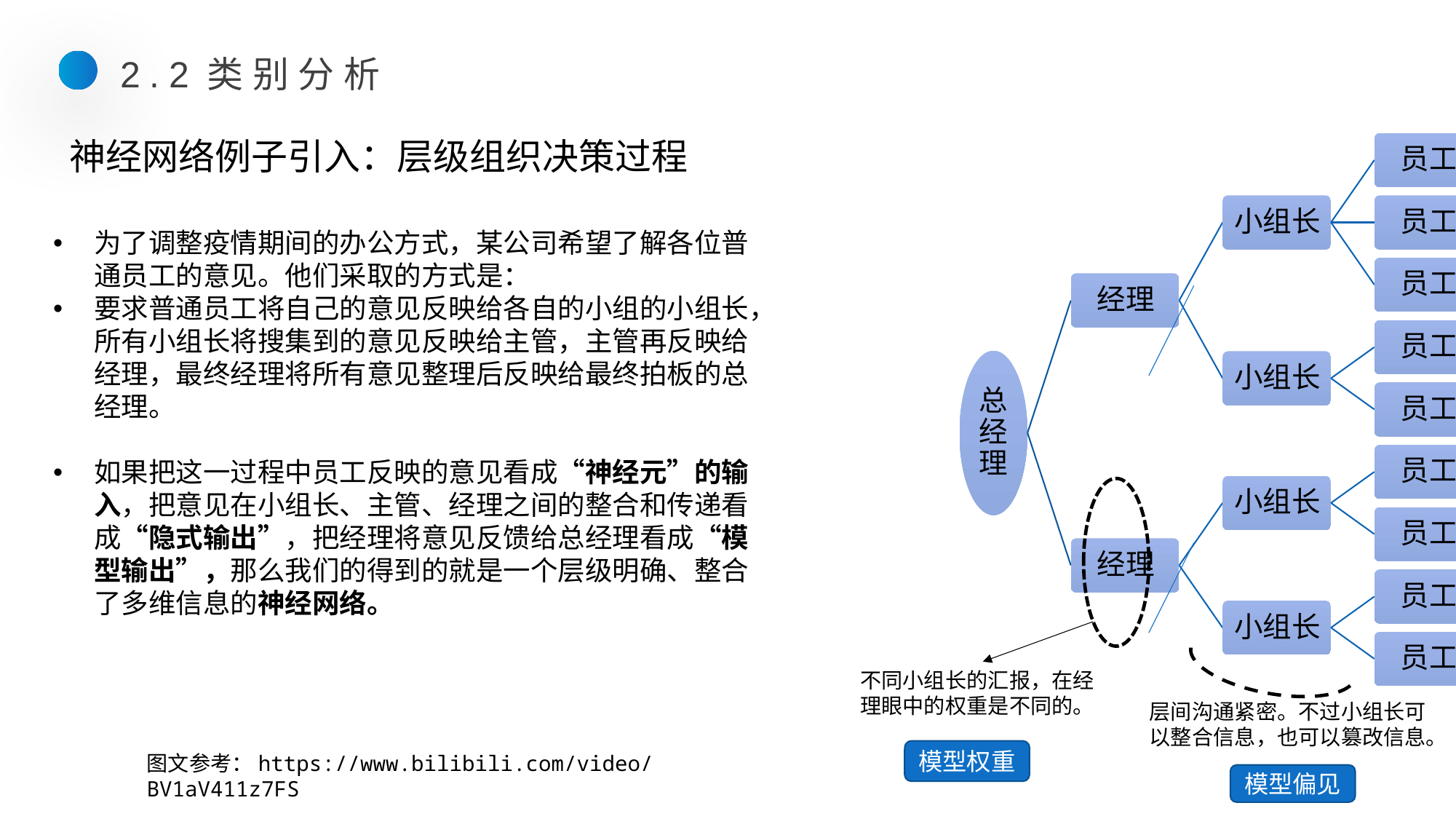

2.2类别分析

总经理

经理

小组长

员工

员工

员工

小组长

员工

员工

经理

小组长

员工

员工

小组长

员工

员工
# 神经网络例子引入：层级组织决策过程
为了调整疫情期间的办公方式，某公司希望了解各位普通员工的意见。他们采取的方式是：
要求普通员工将自己的意见反映给各自的小组的小组长，所有小组长将搜集到的意见反映给主管，主管再反映给经理，最终经理将所有意见整理后反映给最终拍板的总经理。

如果把这一过程中员工反映的意见看成“神经元”的输入，把意见在小组长、主管、经理之间的整合和传递看成“隐式输出”，把经理将意见反馈给总经理看成“模型输出”，那么我们的得到的就是一个层级明确、整合了多维信息的神经网络。

不同小组长的汇报，在经理眼中的权重是不同的。
层间沟通紧密。不过小组长可以整合信息，也可以篡改信息。
模型权重
图文参考：https://www.bilibili.com/video/BV1aV411z7FS
模型偏见